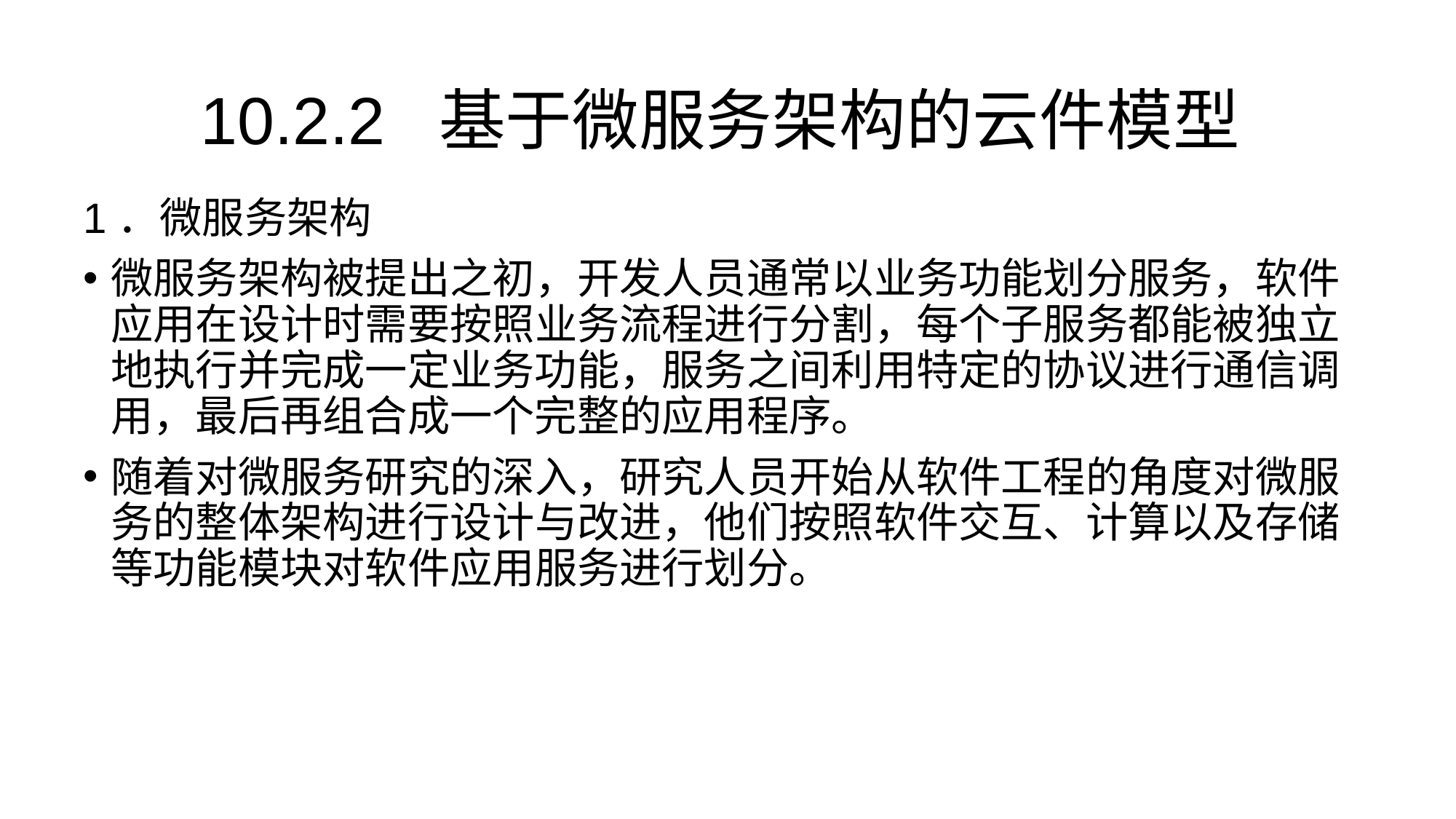

# 10.2.2  基于微服务架构的云件模型
1．微服务架构
微服务架构被提出之初，开发人员通常以业务功能划分服务，软件应用在设计时需要按照业务流程进行分割，每个子服务都能被独立地执行并完成一定业务功能，服务之间利用特定的协议进行通信调用，最后再组合成一个完整的应用程序。
随着对微服务研究的深入，研究人员开始从软件工程的角度对微服务的整体架构进行设计与改进，他们按照软件交互、计算以及存储等功能模块对软件应用服务进行划分。